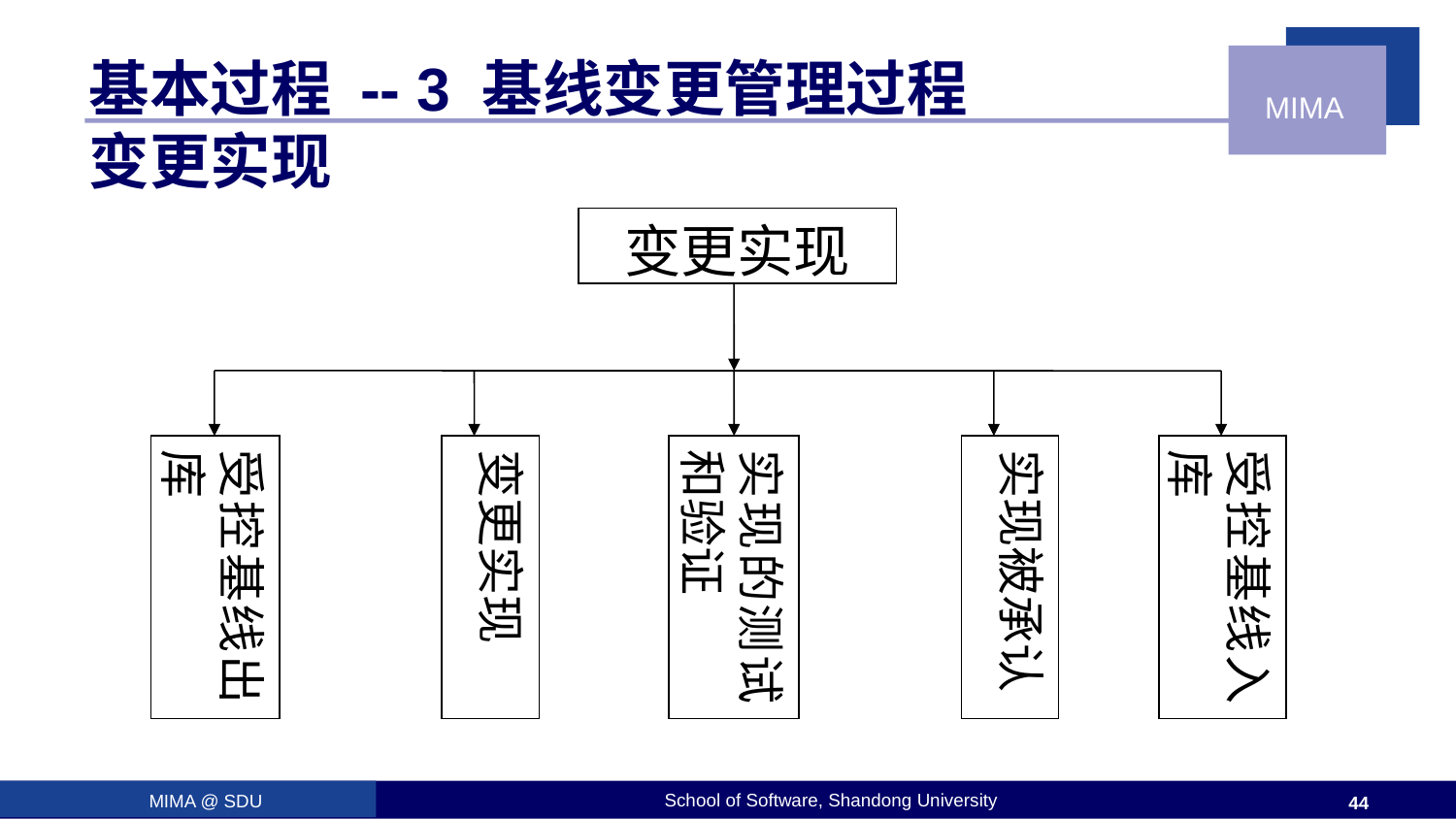

# 基本过程 -- 3 基线变更管理过程 变更实现
变更实现

受控基线出库
变更实现

实现的测试和验证
实现被承认
受控基线入库